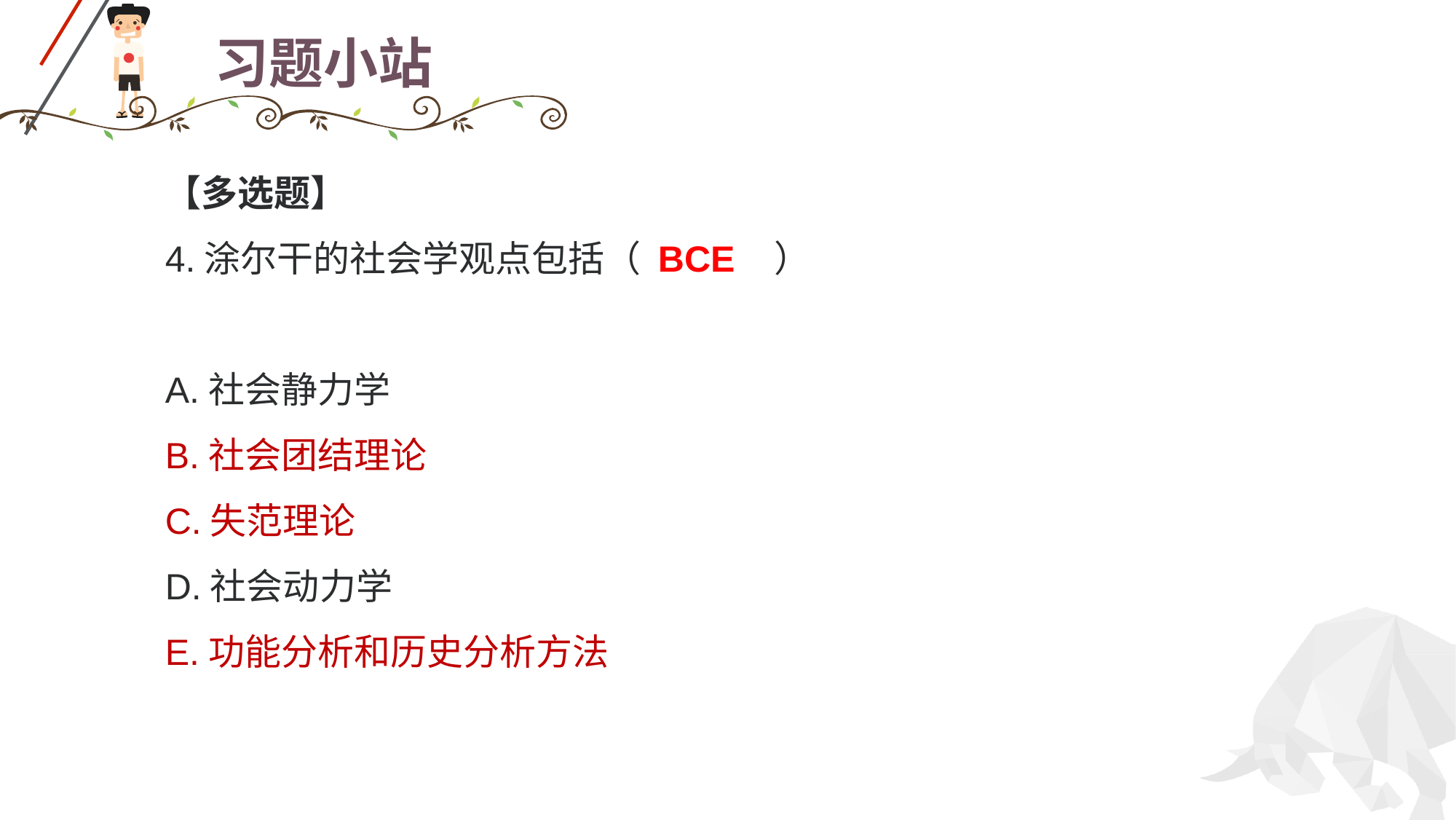

# 习题小站

【多选题】
4.涂尔干的社会学观点包括（ BCE   ）

A.社会静力学
B.社会团结理论
C.失范理论
D.社会动力学
E.功能分析和历史分析方法